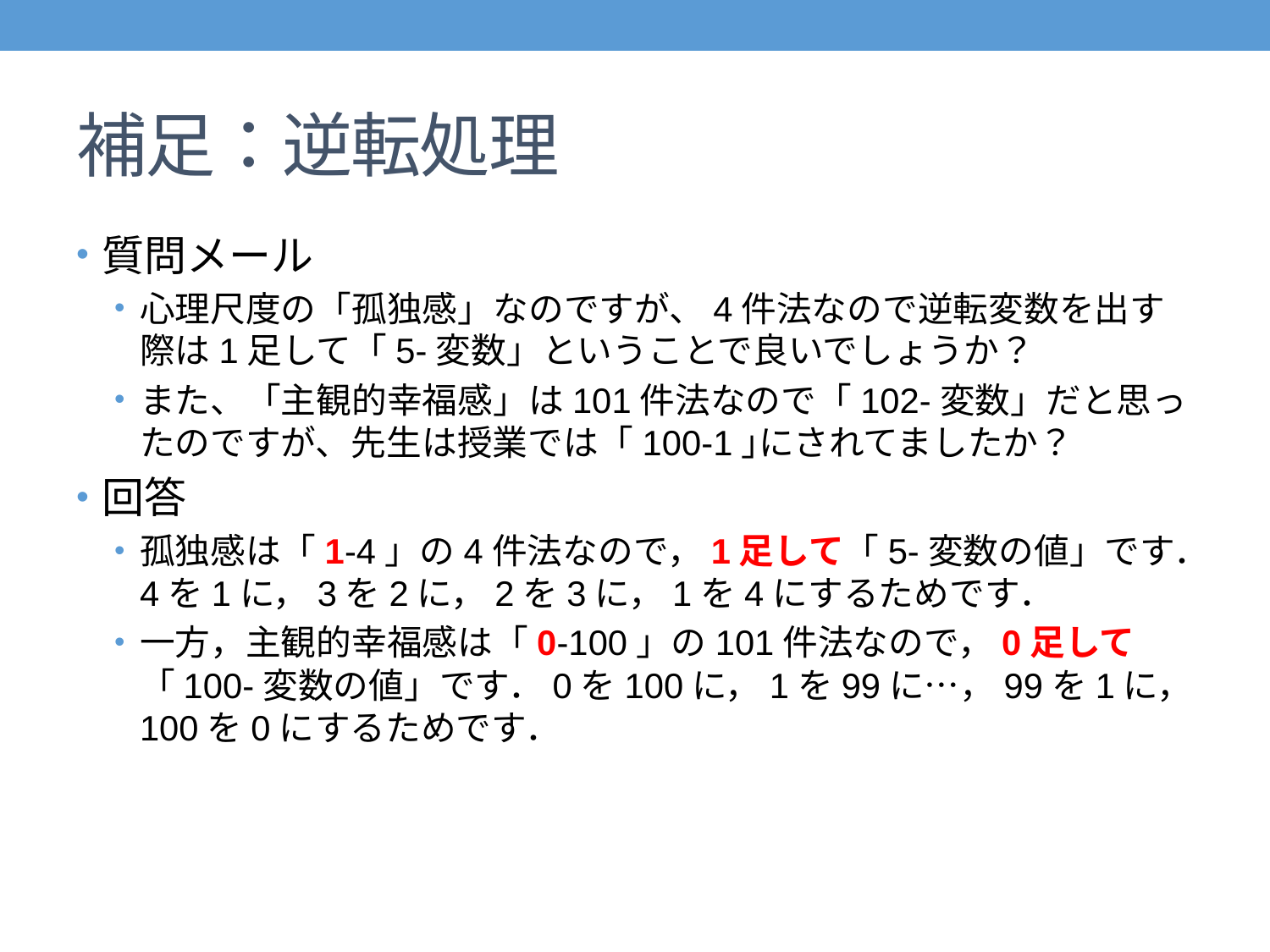

# 補足：逆転処理
質問メール
心理尺度の「孤独感」なのですが、4件法なので逆転変数を出す際は1足して「5-変数」ということで良いでしょうか？
また、「主観的幸福感」は101件法なので「102-変数」だと思ったのですが、先生は授業では「100-1｣にされてましたか？
回答
孤独感は「1-4」の4件法なので，1足して「5-変数の値」です．4を1に，3を2に，2を3に，1を4にするためです．
一方，主観的幸福感は「0-100」の101件法なので，0足して「100-変数の値」です．0を100に，1を99に…，99を1に，100を0にするためです．